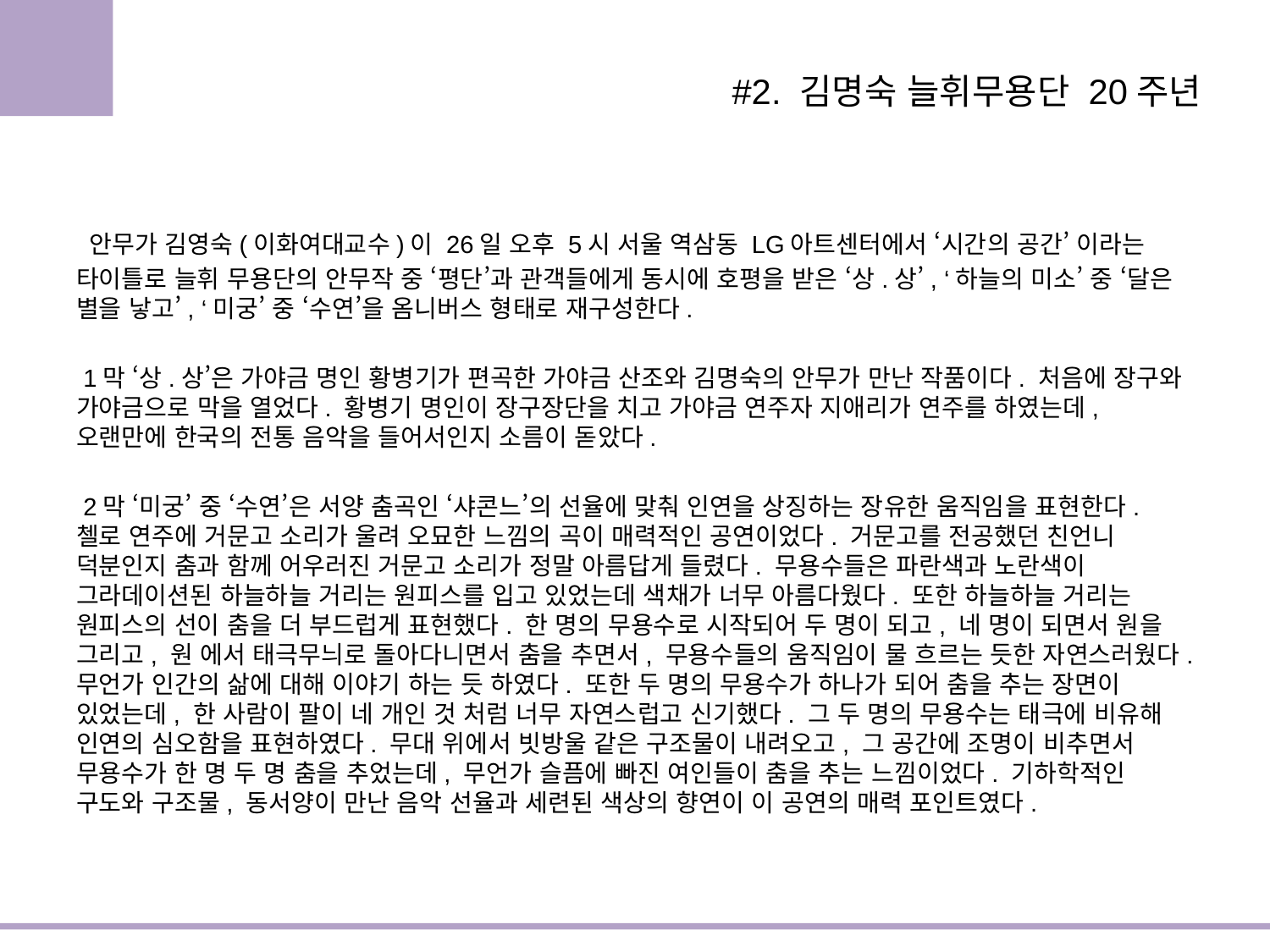

#2. 김명숙 늘휘무용단 20주년
 안무가 김영숙(이화여대교수)이 26일 오후 5시 서울 역삼동 LG아트센터에서 ‘시간의 공간’ 이라는
타이틀로 늘휘 무용단의 안무작 중 ‘평단’과 관객들에게 동시에 호평을 받은 ‘상.상’, ‘하늘의 미소’ 중 ‘달은 별을 낳고’, ‘미궁’ 중 ‘수연’을 옴니버스 형태로 재구성한다.

 1막 ‘상.상’은 가야금 명인 황병기가 편곡한 가야금 산조와 김명숙의 안무가 만난 작품이다. 처음에 장구와 가야금으로 막을 열었다. 황병기 명인이 장구장단을 치고 가야금 연주자 지애리가 연주를 하였는데, 오랜만에 한국의 전통 음악을 들어서인지 소름이 돋았다.

 2막 ‘미궁’ 중 ‘수연’은 서양 춤곡인 ‘샤콘느’의 선율에 맞춰 인연을 상징하는 장유한 움직임을 표현한다. 첼로 연주에 거문고 소리가 울려 오묘한 느낌의 곡이 매력적인 공연이었다. 거문고를 전공했던 친언니 덕분인지 춤과 함께 어우러진 거문고 소리가 정말 아름답게 들렸다. 무용수들은 파란색과 노란색이 그라데이션된 하늘하늘 거리는 원피스를 입고 있었는데 색채가 너무 아름다웠다. 또한 하늘하늘 거리는 원피스의 선이 춤을 더 부드럽게 표현했다. 한 명의 무용수로 시작되어 두 명이 되고, 네 명이 되면서 원을 그리고, 원 에서 태극무늬로 돌아다니면서 춤을 추면서, 무용수들의 움직임이 물 흐르는 듯한 자연스러웠다. 무언가 인간의 삶에 대해 이야기 하는 듯 하였다. 또한 두 명의 무용수가 하나가 되어 춤을 추는 장면이 있었는데, 한 사람이 팔이 네 개인 것 처럼 너무 자연스럽고 신기했다. 그 두 명의 무용수는 태극에 비유해 인연의 심오함을 표현하였다. 무대 위에서 빗방울 같은 구조물이 내려오고, 그 공간에 조명이 비추면서 무용수가 한 명 두 명 춤을 추었는데, 무언가 슬픔에 빠진 여인들이 춤을 추는 느낌이었다. 기하학적인 구도와 구조물, 동서양이 만난 음악 선율과 세련된 색상의 향연이 이 공연의 매력 포인트였다.